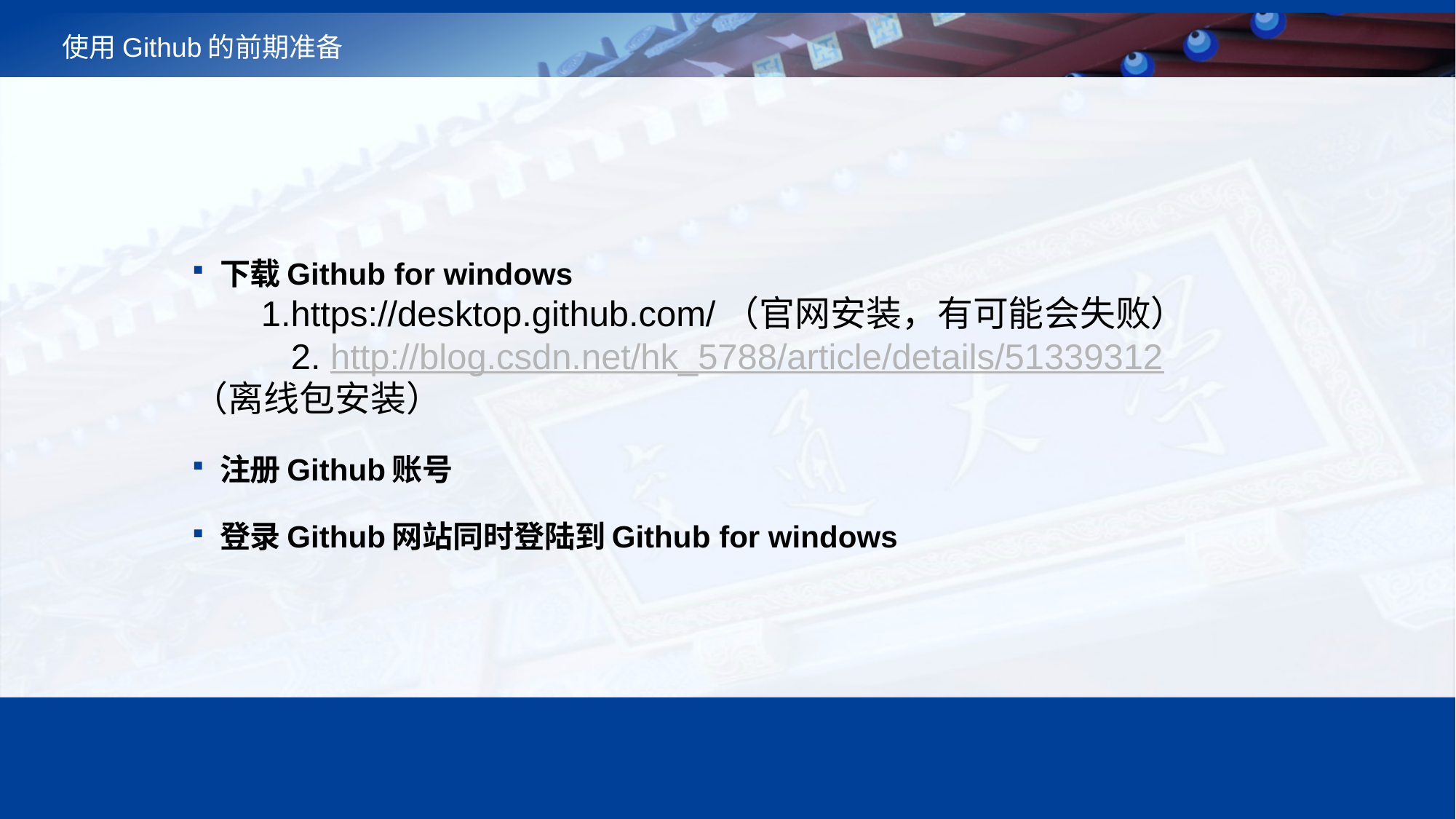

# 使用Github的前期准备
下载Github for windows
        1.https://desktop.github.com/（官网安装，有可能会失败）
          2. http://blog.csdn.net/hk_5788/article/details/51339312（离线包安装）
注册Github账号
登录Github网站同时登陆到Github for windows